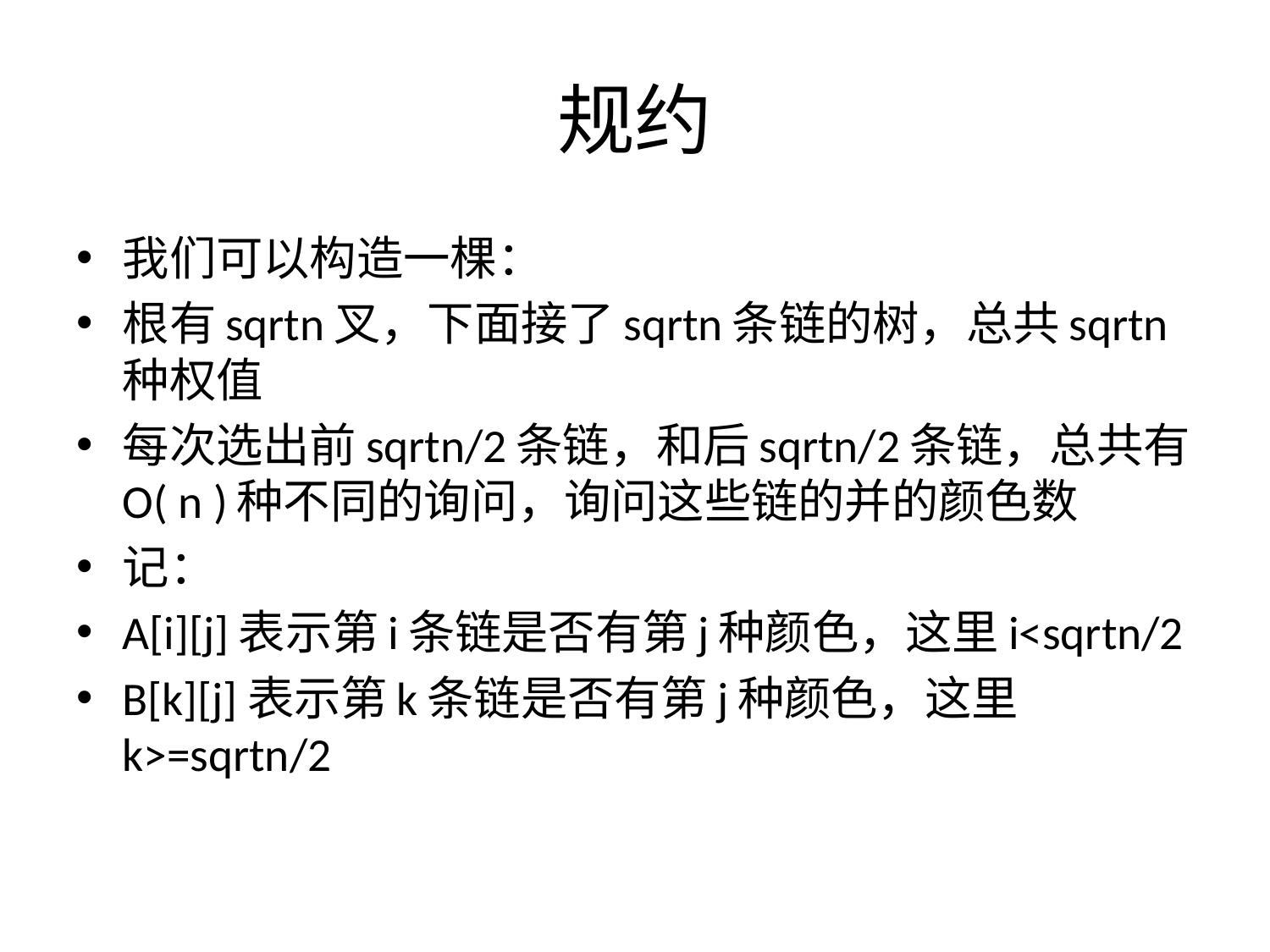

# 规约
我们可以构造一棵：
根有sqrtn叉，下面接了sqrtn条链的树，总共sqrtn种权值
每次选出前sqrtn/2条链，和后sqrtn/2条链，总共有O( n )种不同的询问，询问这些链的并的颜色数
记：
A[i][j]表示第i条链是否有第j种颜色，这里i<sqrtn/2
B[k][j]表示第k条链是否有第j种颜色，这里k>=sqrtn/2